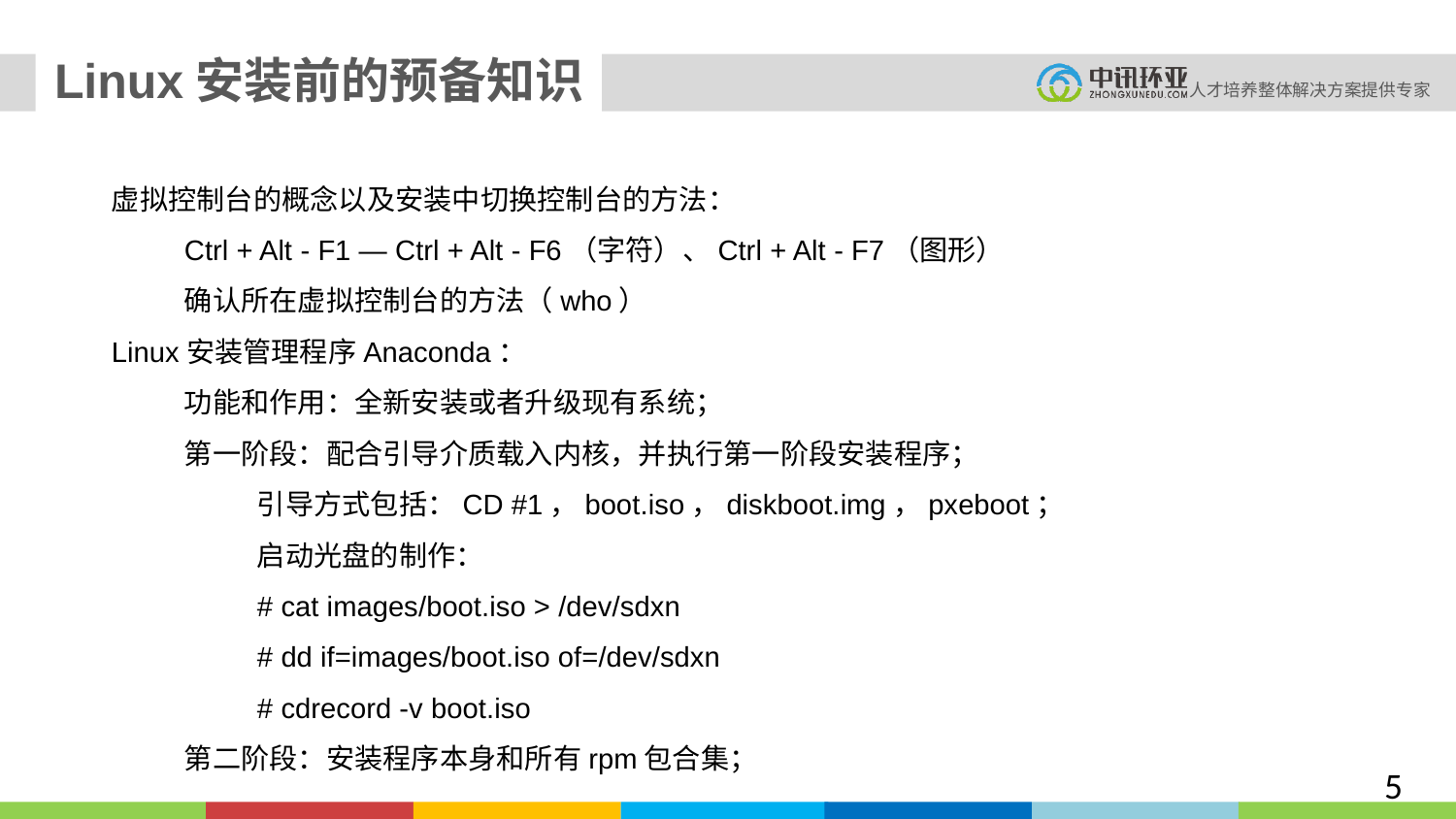

Linux安装前的预备知识
虚拟控制台的概念以及安装中切换控制台的方法：
Ctrl + Alt - F1 — Ctrl + Alt - F6（字符）、Ctrl + Alt - F7（图形）
确认所在虚拟控制台的方法（who）
Linux安装管理程序Anaconda：
功能和作用：全新安装或者升级现有系统；
第一阶段：配合引导介质载入内核，并执行第一阶段安装程序；
引导方式包括：CD #1，boot.iso，diskboot.img，pxeboot；
启动光盘的制作：
# cat images/boot.iso > /dev/sdxn
# dd if=images/boot.iso of=/dev/sdxn
# cdrecord -v boot.iso
第二阶段：安装程序本身和所有rpm包合集；
5